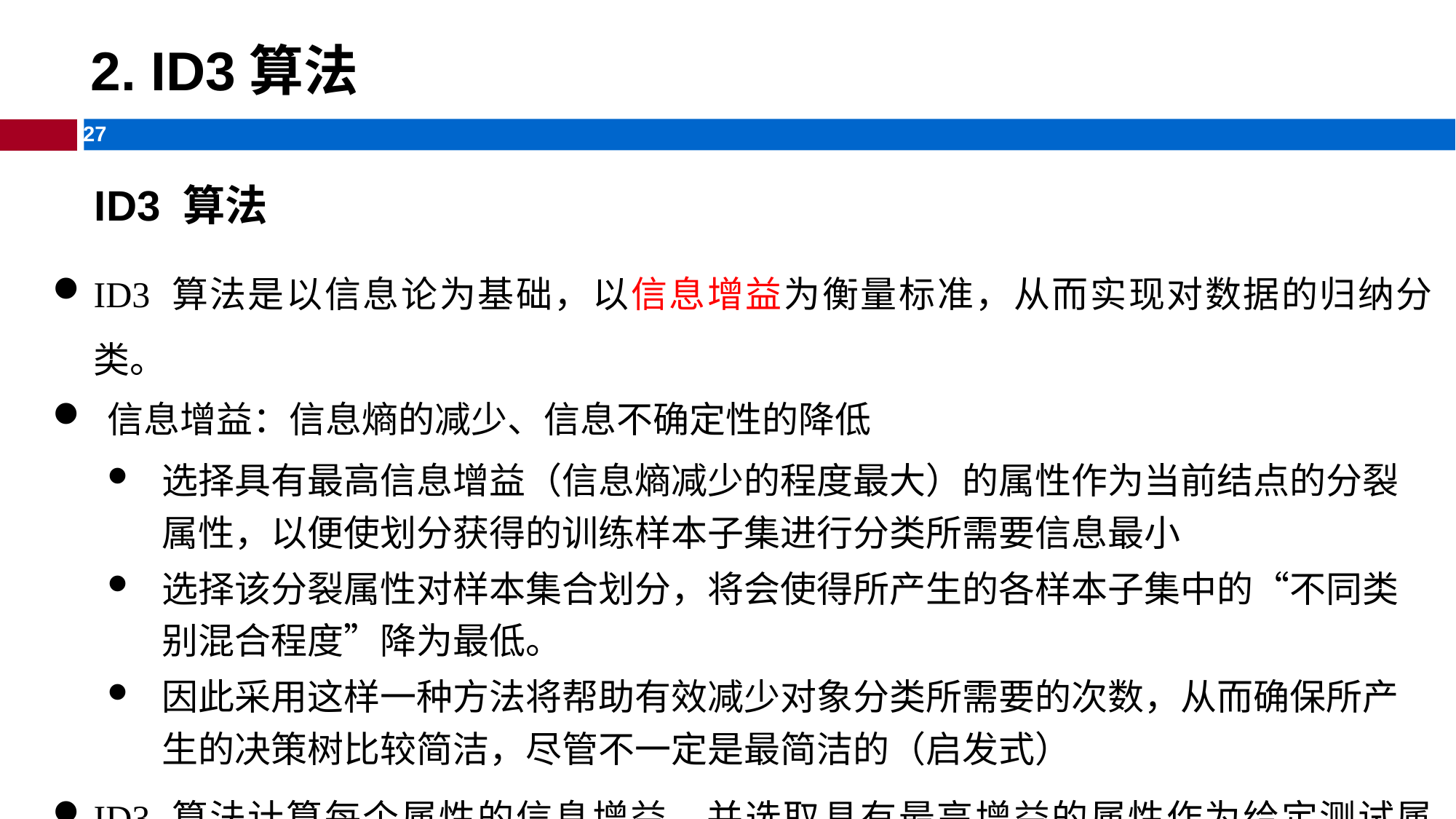

# 2. ID3算法
ID3 算法
ID3 算法是以信息论为基础，以信息增益为衡量标准，从而实现对数据的归纳分类。
信息增益：信息熵的减少、信息不确定性的降低
选择具有最高信息增益（信息熵减少的程度最大）的属性作为当前结点的分裂属性，以便使划分获得的训练样本子集进行分类所需要信息最小
选择该分裂属性对样本集合划分，将会使得所产生的各样本子集中的“不同类别混合程度”降为最低。
因此采用这样一种方法将帮助有效减少对象分类所需要的次数，从而确保所产生的决策树比较简洁，尽管不一定是最简洁的（启发式）
ID3 算法计算每个属性的信息增益，并选取具有最高增益的属性作为给定测试属性。